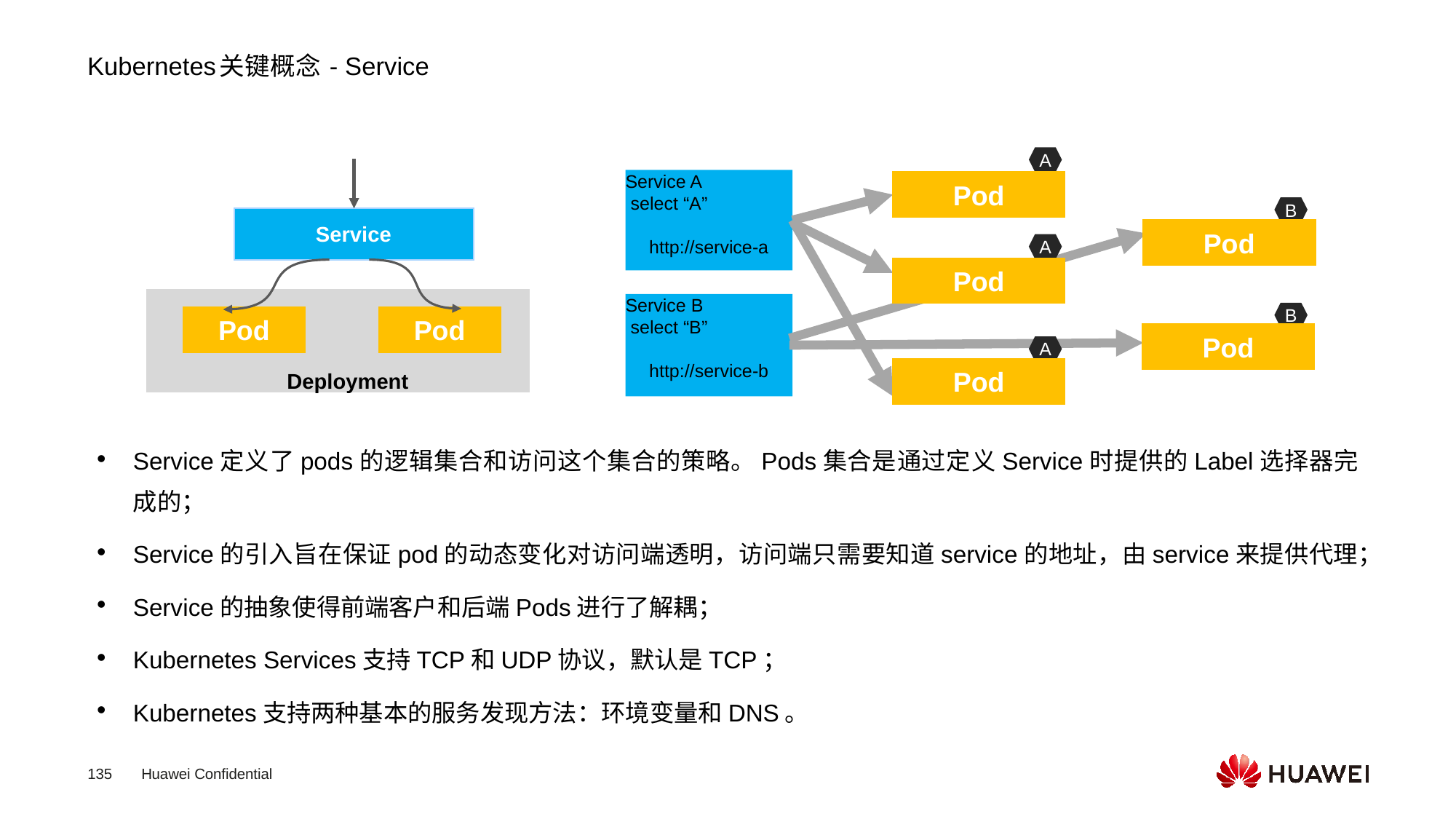

# Kubernetes关键概念 - Service

Service定义了pods的逻辑集合和访问这个集合的策略。Pods集合是通过定义Service时提供的Label选择器完成的；
Service的引入旨在保证pod的动态变化对访问端透明，访问端只需要知道service的地址，由service来提供代理；
Service的抽象使得前端客户和后端Pods进行了解耦；
Kubernetes Services支持TCP和UDP协议，默认是TCP；
Kubernetes支持两种基本的服务发现方法：环境变量和DNS。

A
Service A
 select “A”

http://service-a
B
A
Service B
 select “B”

http://service-b
B
A

Service

Pod
Pod
Deployment
Pod
Pod
Pod
Pod
Pod